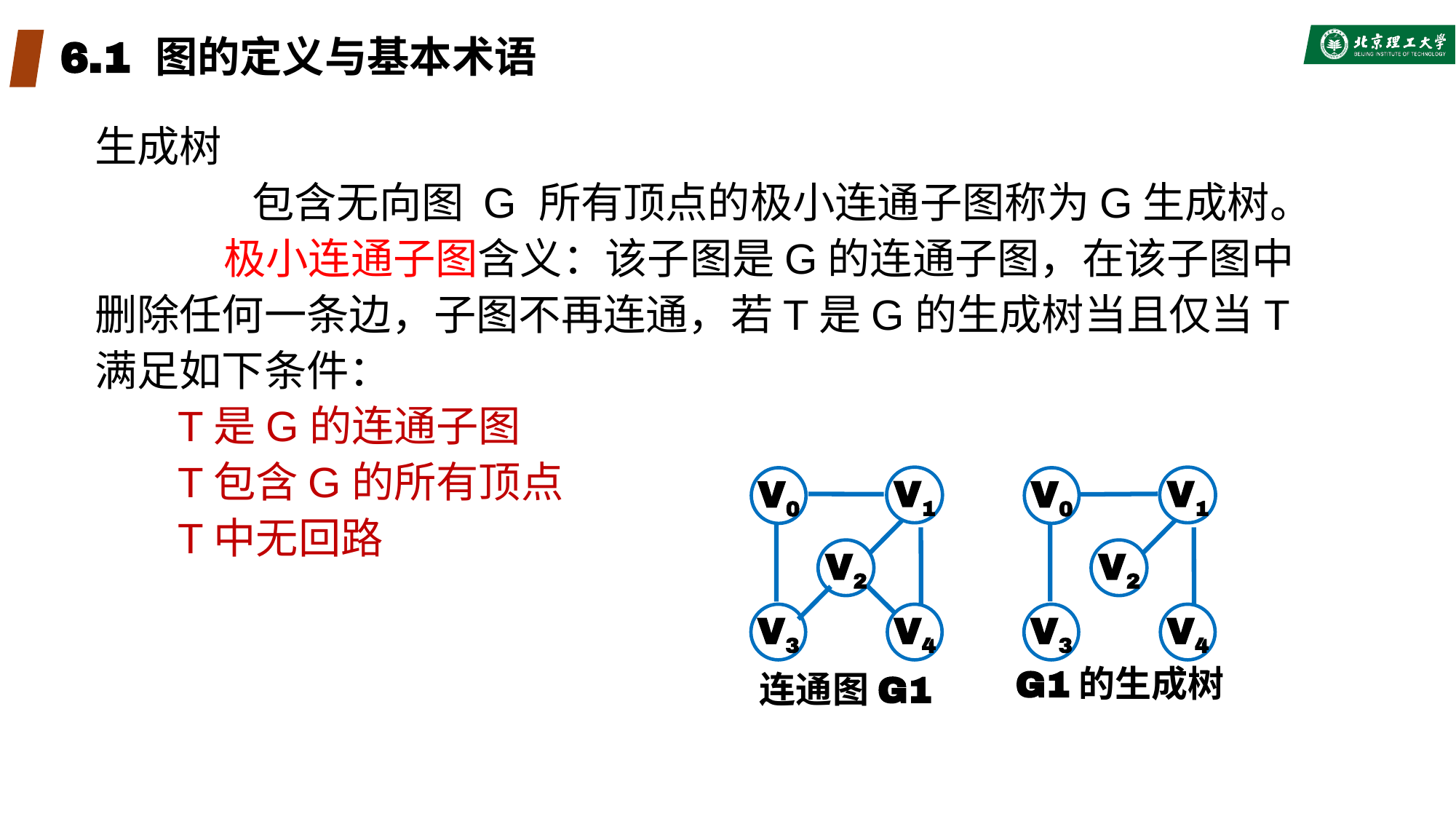

# 6.1 图的定义与基本术语
生成树
	    包含无向图 G 所有顶点的极小连通子图称为G生成树。
	 极小连通子图含义：该子图是G的连通子图，在该子图中删除任何一条边，子图不再连通，若T是G的生成树当且仅当T满足如下条件：
       T是G的连通子图
       T包含G的所有顶点
       T中无回路
V1
V0

V2

V3
V4
V1
V0

V2
V3
V4
G1的生成树
连通图G1